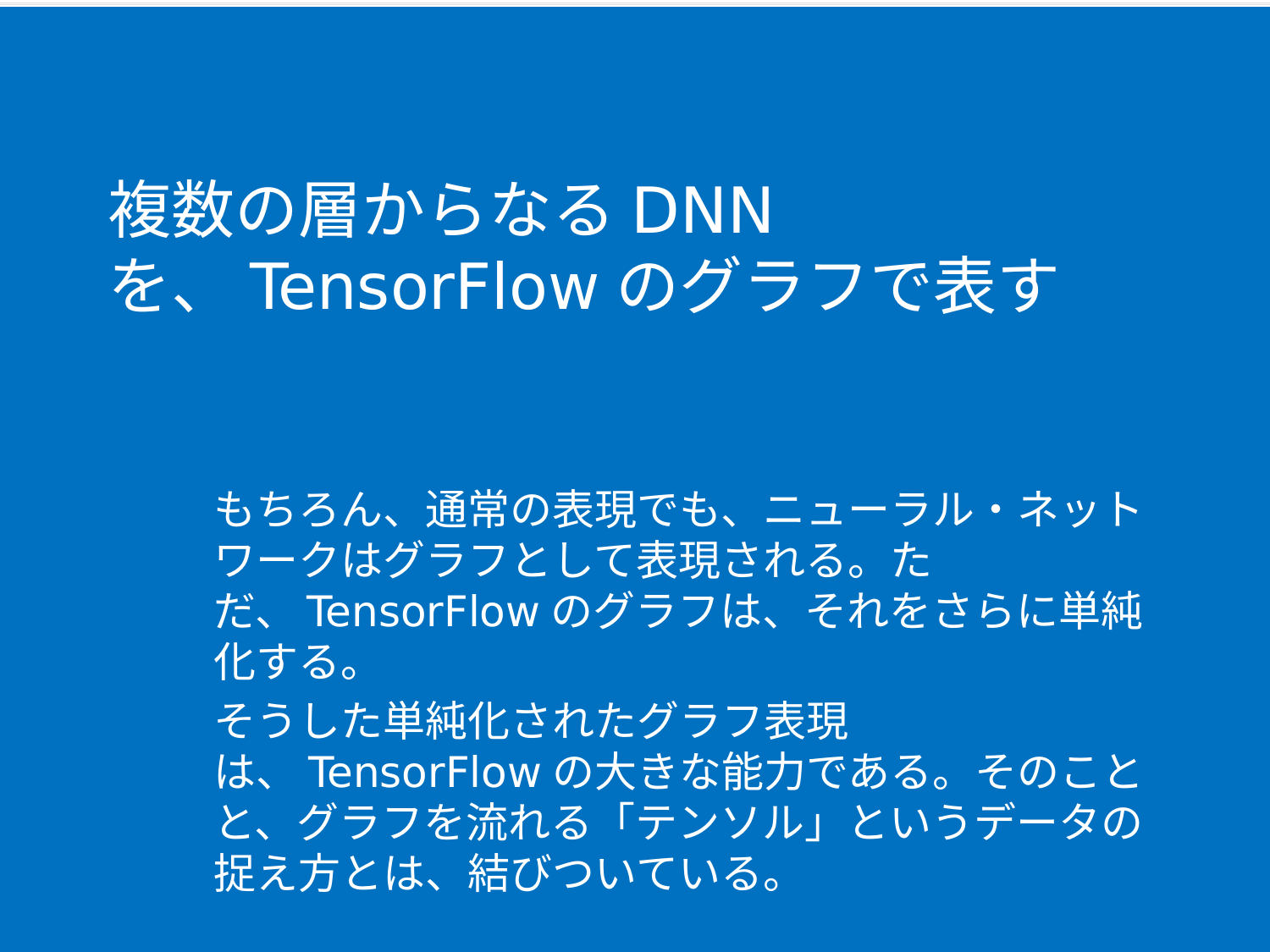

# 複数の層からなるDNNを、TensorFlowのグラフで表す
もちろん、通常の表現でも、ニューラル・ネットワークはグラフとして表現される。ただ、TensorFlowのグラフは、それをさらに単純化する。
そうした単純化されたグラフ表現は、TensorFlowの大きな能力である。そのことと、グラフを流れる「テンソル」というデータの捉え方とは、結びついている。